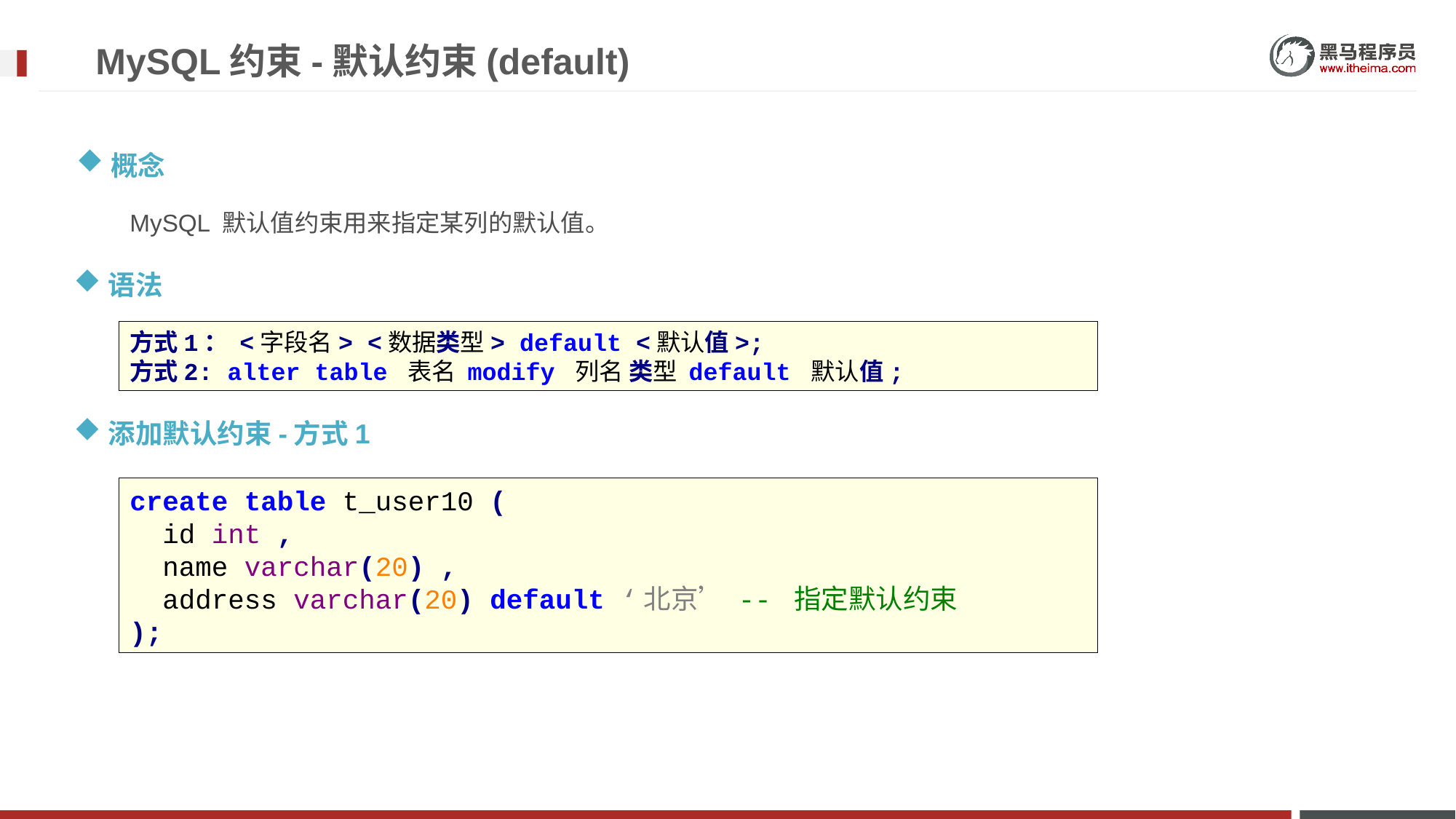

# MySQL约束-默认约束(default)
概念
MySQL 默认值约束用来指定某列的默认值。
语法
方式1： <字段名> <数据类型> default <默认值>;
方式2: alter table 表名 modify 列名 类型 default 默认值;
添加默认约束-方式1
create table t_user10 (
  id int ,
  name varchar(20) ,
  address varchar(20) default ‘北京’ -- 指定默认约束
);